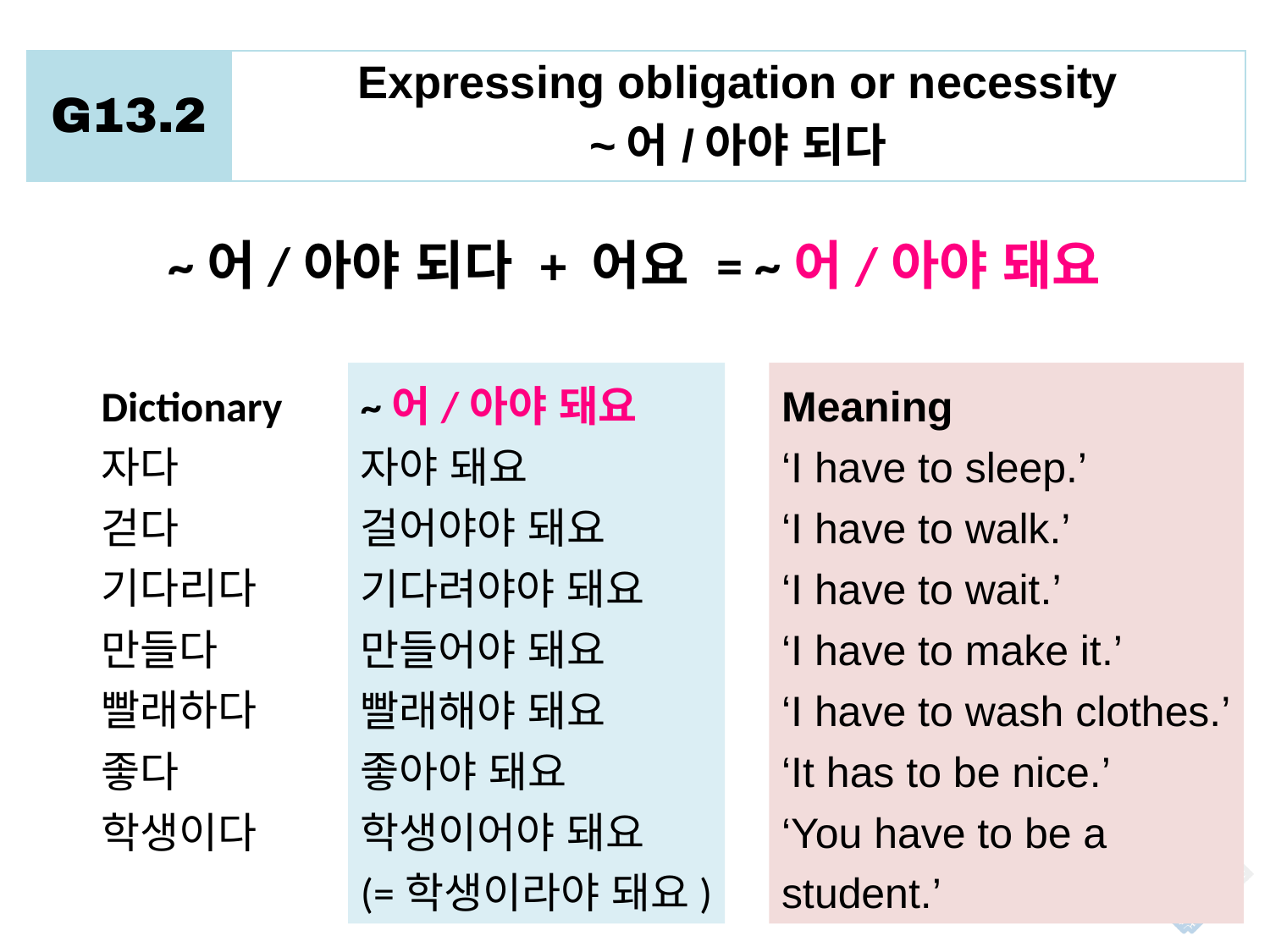

| G13.2 | Expressing obligation or necessity ~어/아야 되다 |
| --- | --- |
~어/아야 되다 + 어요 = ~어/아야 돼요
Dictionary
자다
걷다
기다리다
만들다
빨래하다
좋다
학생이다
~어/아야 돼요
자야 돼요
걸어야야 돼요
기다려야야 돼요
만들어야 돼요
빨래해야 돼요
좋아야 돼요
학생이어야 돼요
(=학생이라야 돼요)
Meaning
‘I have to sleep.’
‘I have to walk.’
‘I have to wait.’
‘I have to make it.’
‘I have to wash clothes.’
‘It has to be nice.’
‘You have to be a
student.’